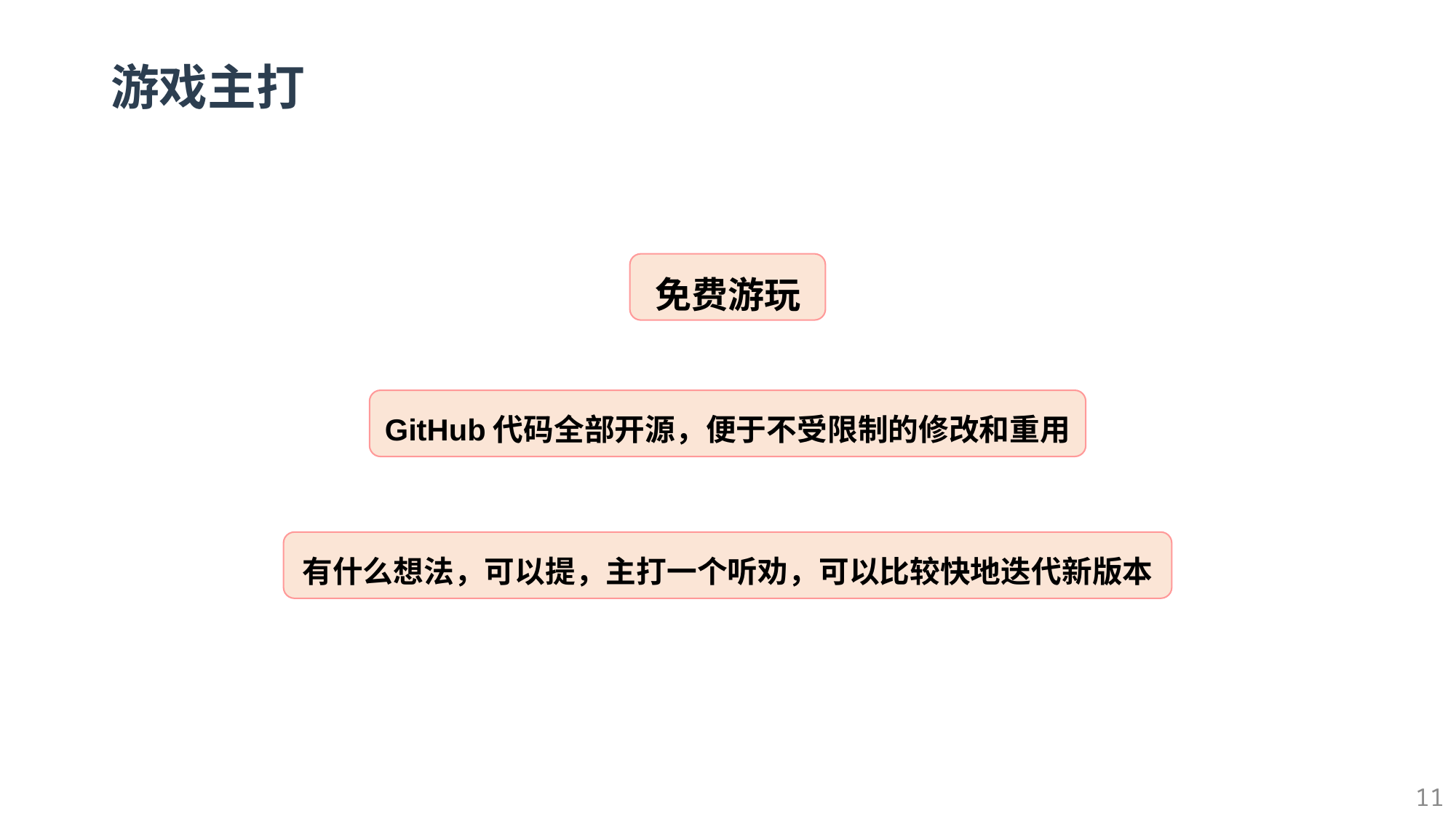

# 游戏主打
免费游玩
GitHub代码全部开源，便于不受限制的修改和重用
有什么想法，可以提，主打一个听劝，可以比较快地迭代新版本
11